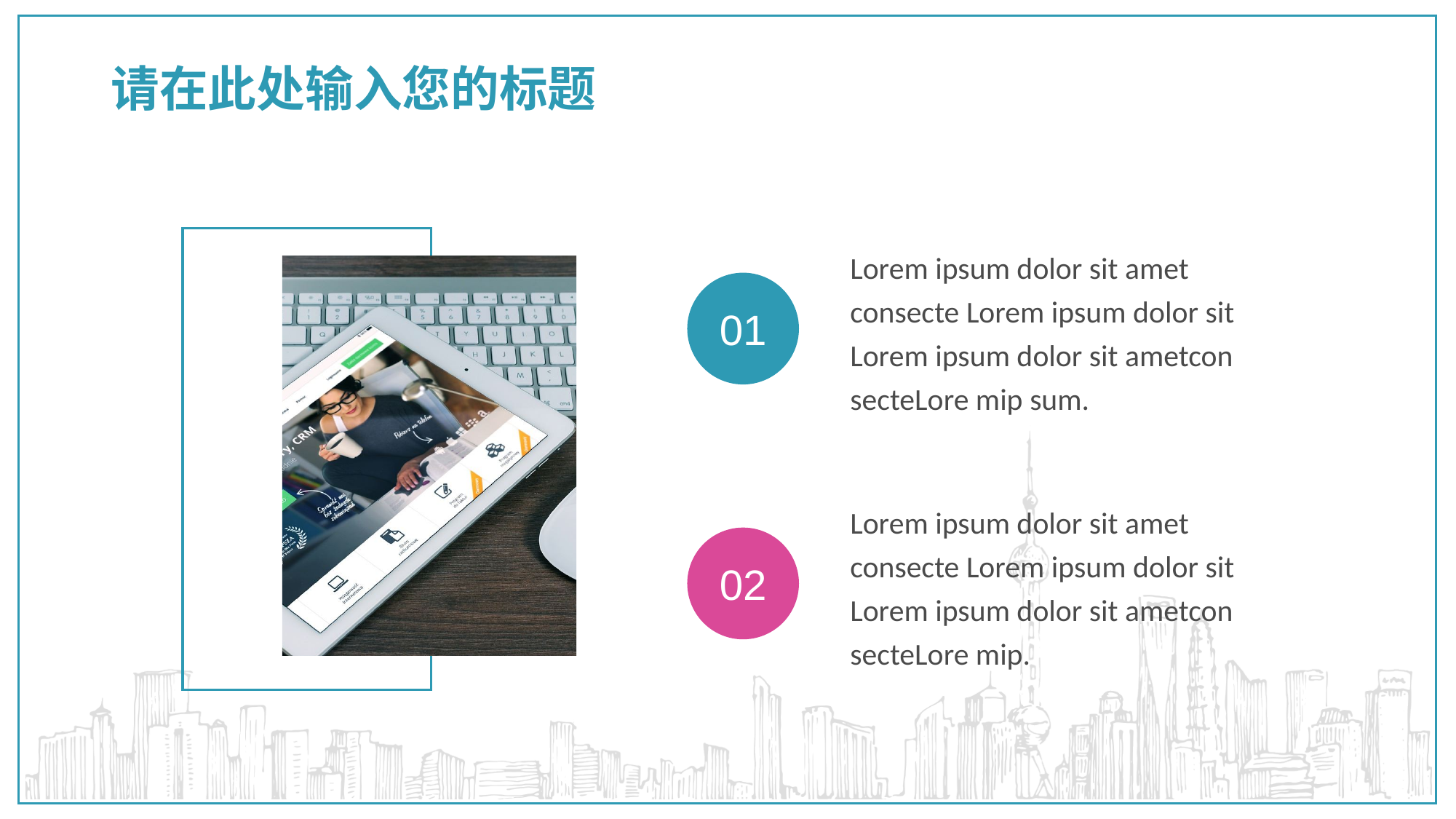

# 请在此处输入您的标题

Lorem ipsum dolor sit amet consecte Lorem ipsum dolor sit Lorem ipsum dolor sit ametcon secteLore mip sum.

01
Lorem ipsum dolor sit amet consecte Lorem ipsum dolor sit Lorem ipsum dolor sit ametcon secteLore mip.
02